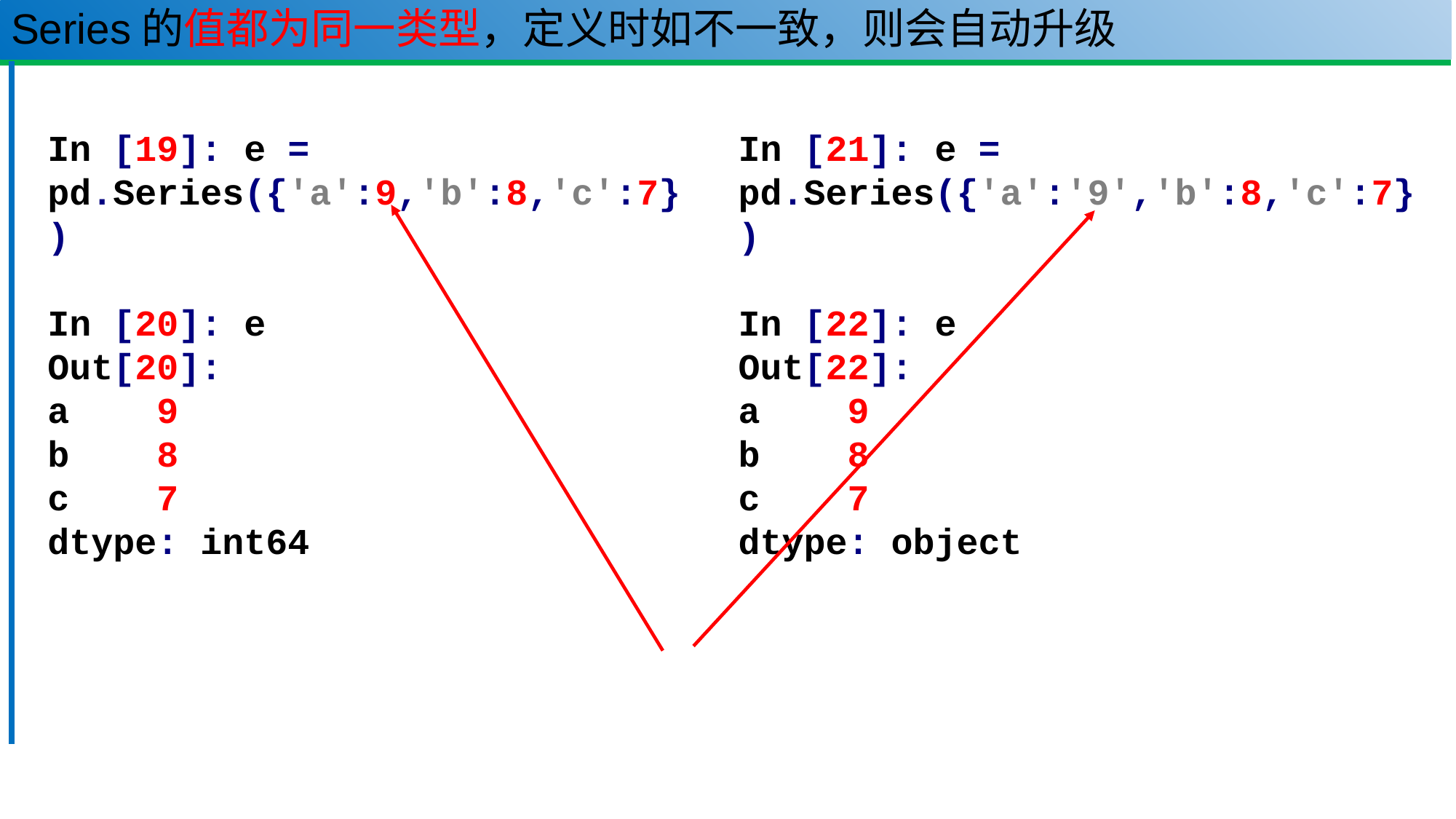

# Series的值都为同一类型，定义时如不一致，则会自动升级
In [19]: e = pd.Series({'a':9,'b':8,'c':7})

In [20]: e
Out[20]:
a    9
b    8
c    7
dtype: int64
In [21]: e = pd.Series({'a':'9','b':8,'c':7})

In [22]: e
Out[22]:
a    9
b    8
c    7
dtype: object